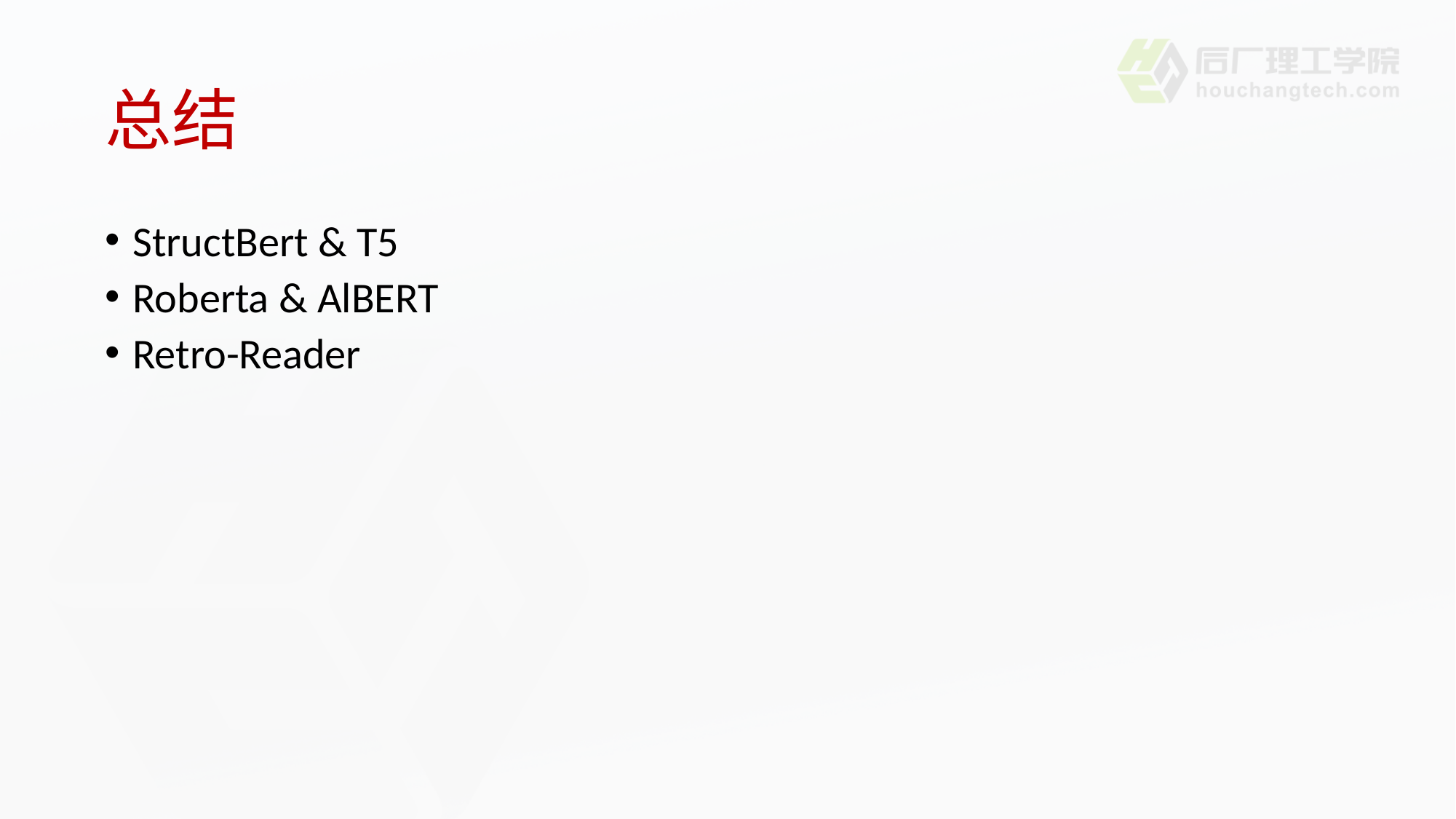

# 总结
StructBert & T5
Roberta & AlBERT
Retro-Reader